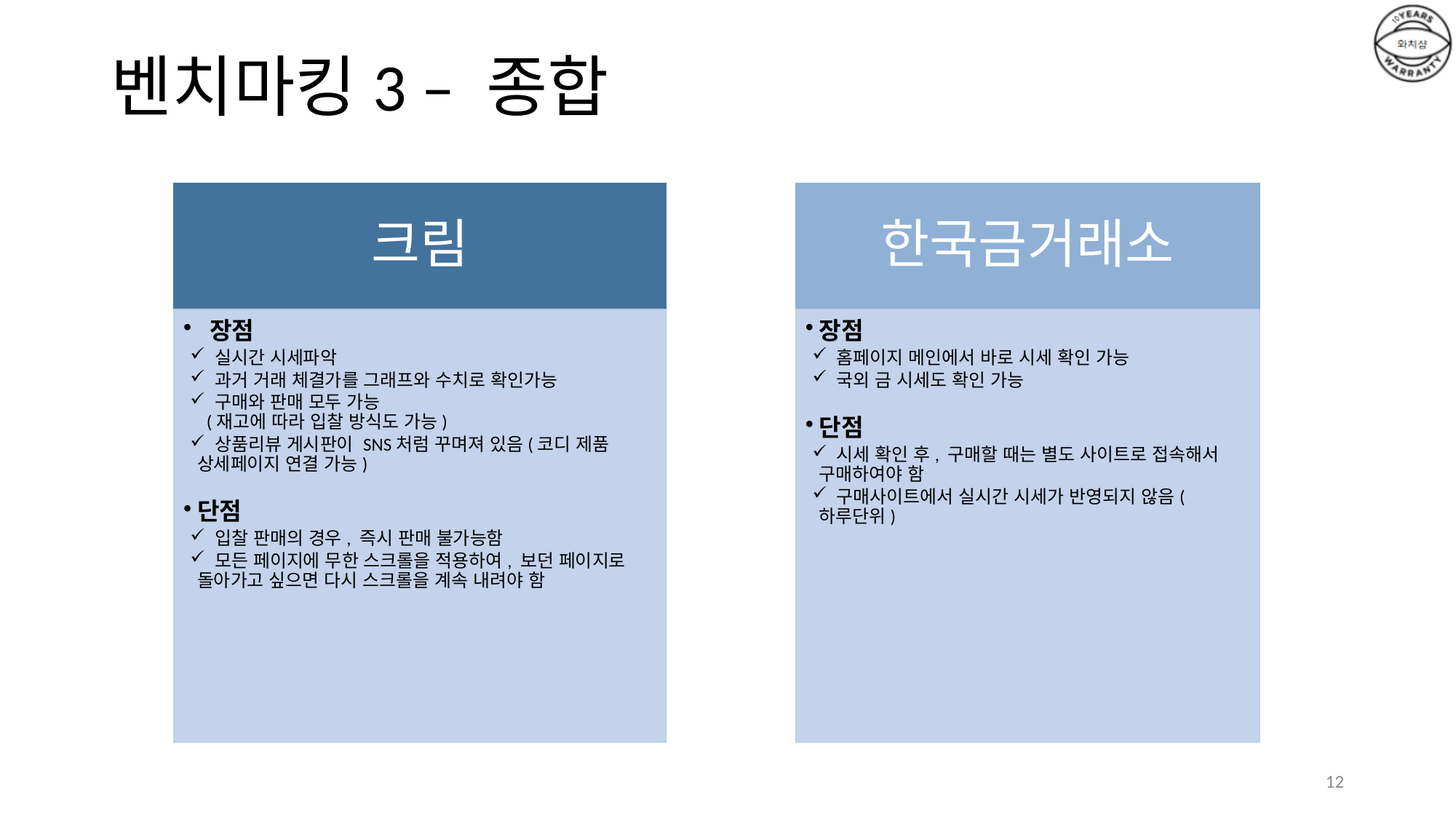

# 벤치마킹3 – 종합

크림

 장점
 실시간 시세파악
 과거 거래 체결가를 그래프와 수치로 확인가능
 구매와 판매 모두 가능
 (재고에 따라 입찰 방식도 가능)
 상품리뷰 게시판이 SNS처럼 꾸며져 있음(코디 제품 상세페이지 연결 가능)

단점
 입찰 판매의 경우, 즉시 판매 불가능함
 모든 페이지에 무한 스크롤을 적용하여, 보던 페이지로 돌아가고 싶으면 다시 스크롤을 계속 내려야 함

한국금거래소

장점
 홈페이지 메인에서 바로 시세 확인 가능
 국외 금 시세도 확인 가능

단점
 시세 확인 후, 구매할 때는 별도 사이트로 접속해서 구매하여야 함
 구매사이트에서 실시간 시세가 반영되지 않음(하루단위)
12